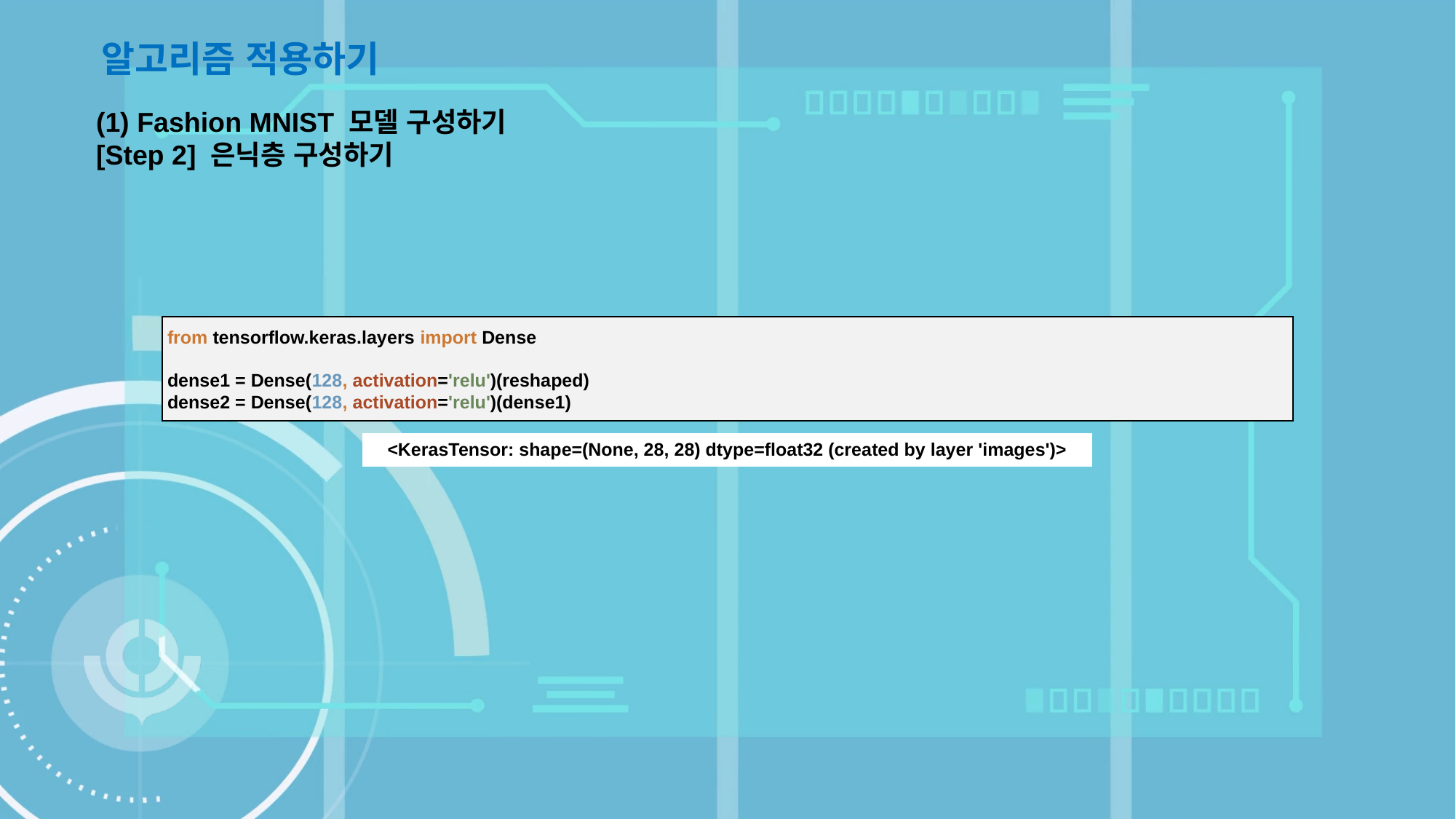

알고리즘 적용하기
(1) Fashion MNIST 모델 구성하기
[Step 2] 은닉층 구성하기
from tensorflow.keras.layers import Dense
dense1 = Dense(128, activation='relu')(reshaped)
dense2 = Dense(128, activation='relu')(dense1)
| <KerasTensor: shape=(None, 28, 28) dtype=float32 (created by layer 'images')> |
| --- |